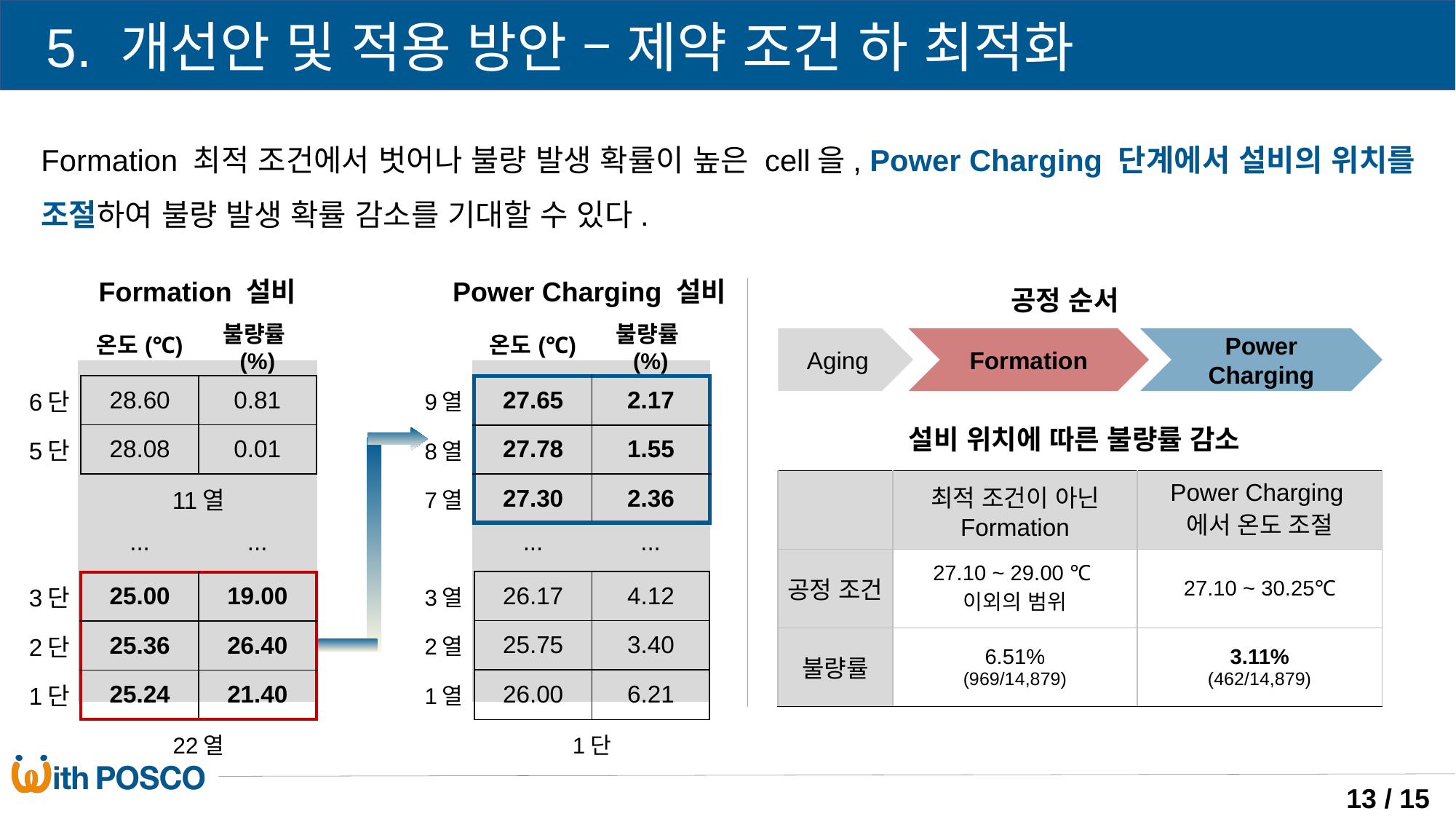

5. 개선안 및 적용 방안 – 제약 조건 하 최적화
Formation 최적 조건에서 벗어나 불량 발생 확률이 높은 cell을, Power Charging 단계에서 설비의 위치를
조절하여 불량 발생 확률 감소를 기대할 수 있다.
Formation 설비
Power Charging 설비
공정 순서
|  | 온도(℃) | 불량률(%) |
| --- | --- | --- |
| 6단 | 28.60 | 0.81 |
| 5단 | 28.08 | 0.01 |
|  | 11열 |  |
|  | ∙∙∙ | ∙∙∙ |
| 3단 | 25.00 | 19.00 |
| 2단 | 25.36 | 26.40 |
| 1단 | 25.24 | 21.40 |
|  | 22열 |  |
|  | 온도(℃) | 불량률(%) |
| --- | --- | --- |
| 9열 | 27.65 | 2.17 |
| 8열 | 27.78 | 1.55 |
| 7열 | 27.30 | 2.36 |
|  | ∙∙∙ | ∙∙∙ |
| 3열 | 26.17 | 4.12 |
| 2열 | 25.75 | 3.40 |
| 1열 | 26.00 | 6.21 |
|  | 1단 |  |
Aging
Formation
Power Charging

설비 위치에 따른 불량률 감소

|  | 최적 조건이 아닌 Formation | Power Charging에서 온도 조절 |
| --- | --- | --- |
| 공정 조건 | 27.10 ~ 29.00 ℃ 이외의 범위 | 27.10 ~ 30.25℃ |
| 불량률 | 6.51% (969/14,879) | 3.11% (462/14,879) |